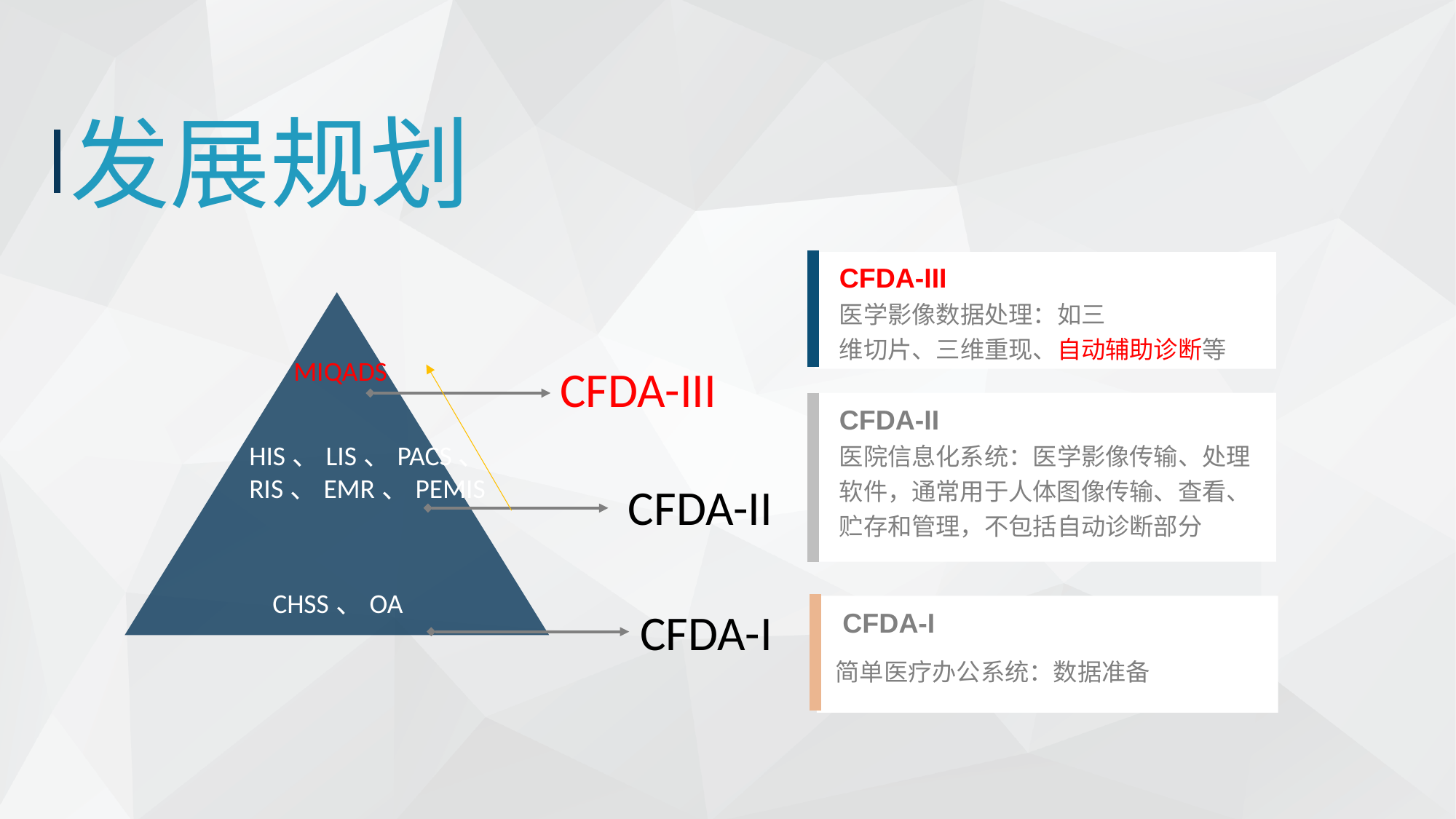

发展规划
CFDA-III

医学影像数据处理：如三
维切片、三维重现、自动辅助诊断等

MIQADS
CFDA-III
CFDA-II

医院信息化系统：医学影像传输、处理软件，通常用于人体图像传输、查看、贮存和管理，不包括自动诊断部分
HIS、LIS、PACS、
RIS、EMR、PEMIS
CFDA-II
CHSS、OA
CFDA-I

CFDA-I
简单医疗办公系统：数据准备